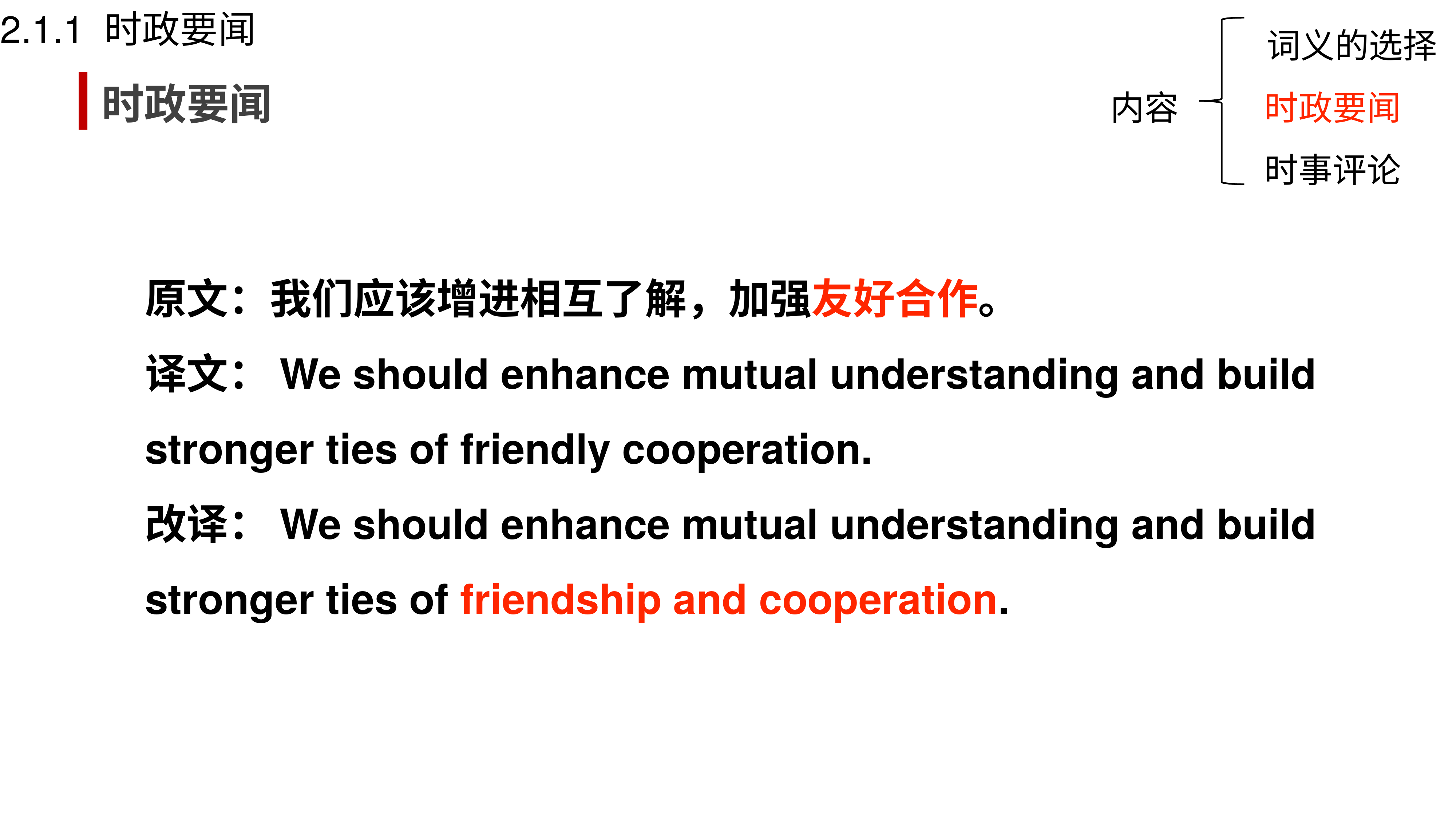

2.1.1 时政要闻

词义的选择
时政要闻

内容
时政要闻
时事评论
原文：我们应该增进相互了解，加强友好合作。
译文：We should enhance mutual understanding and build stronger ties of friendly cooperation.
改译：We should enhance mutual understanding and build stronger ties of friendship and cooperation.